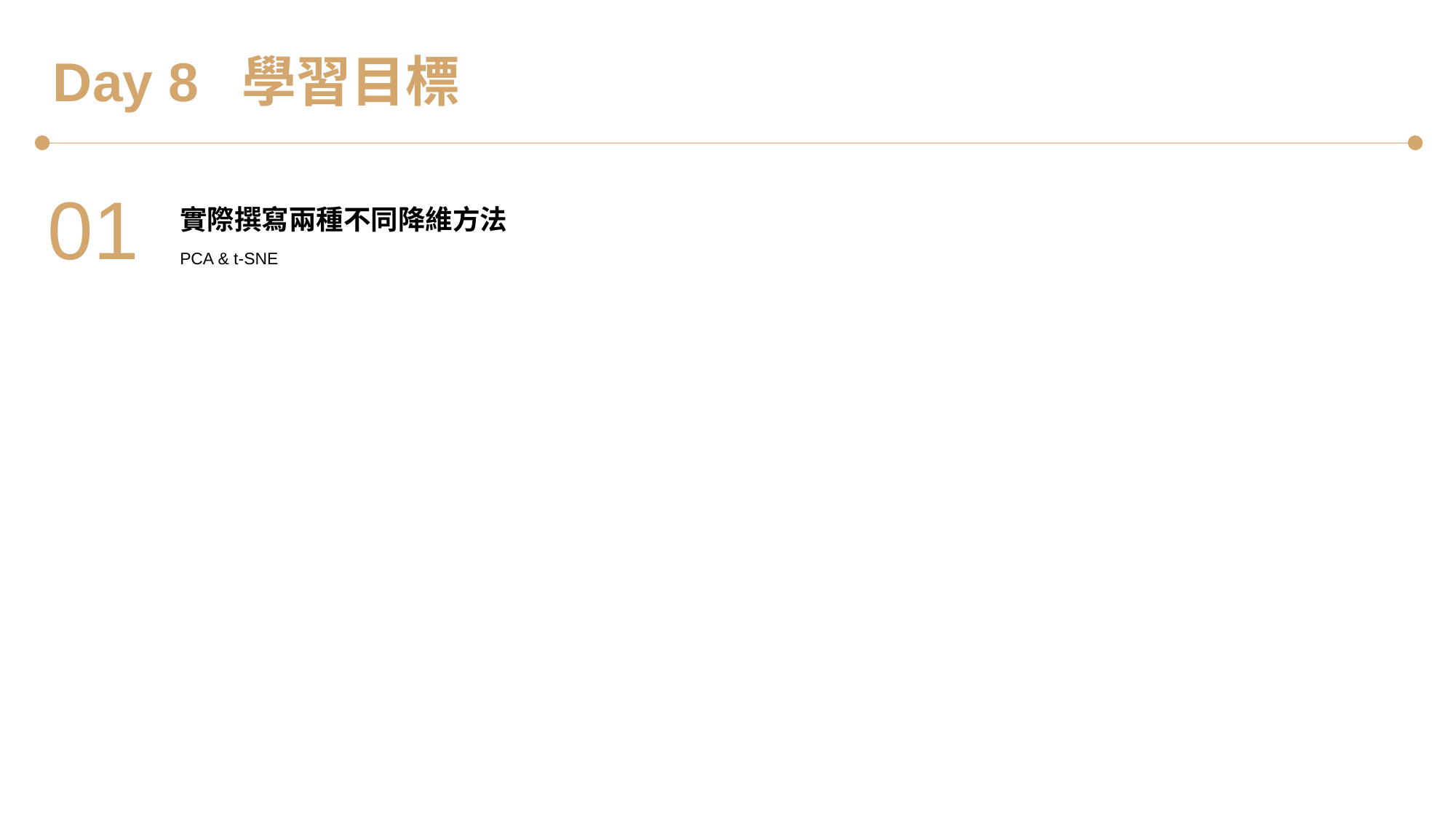

Day 8  學習目標
01
實際撰寫兩種不同降維方法
PCA & t-SNE